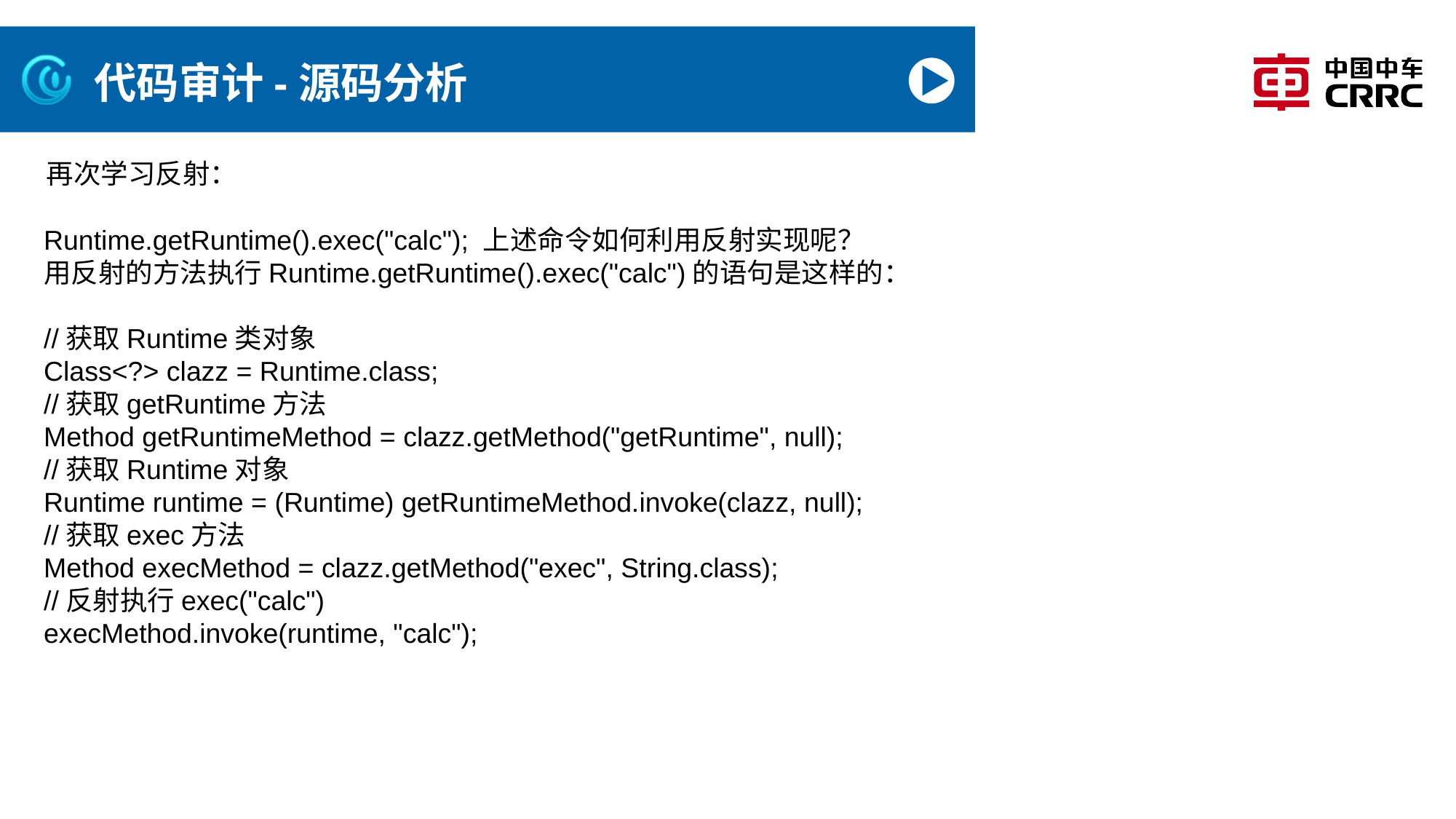

# 代码审计-源码分析
再次学习反射：
Runtime.getRuntime().exec("calc"); 上述命令如何利用反射实现呢？
用反射的方法执行Runtime.getRuntime().exec("calc")的语句是这样的：

//获取Runtime类对象
Class<?> clazz = Runtime.class;
//获取getRuntime方法
Method getRuntimeMethod = clazz.getMethod("getRuntime", null);
//获取Runtime对象
Runtime runtime = (Runtime) getRuntimeMethod.invoke(clazz, null);
//获取exec方法
Method execMethod = clazz.getMethod("exec", String.class);
//反射执行exec("calc")
execMethod.invoke(runtime, "calc");

143